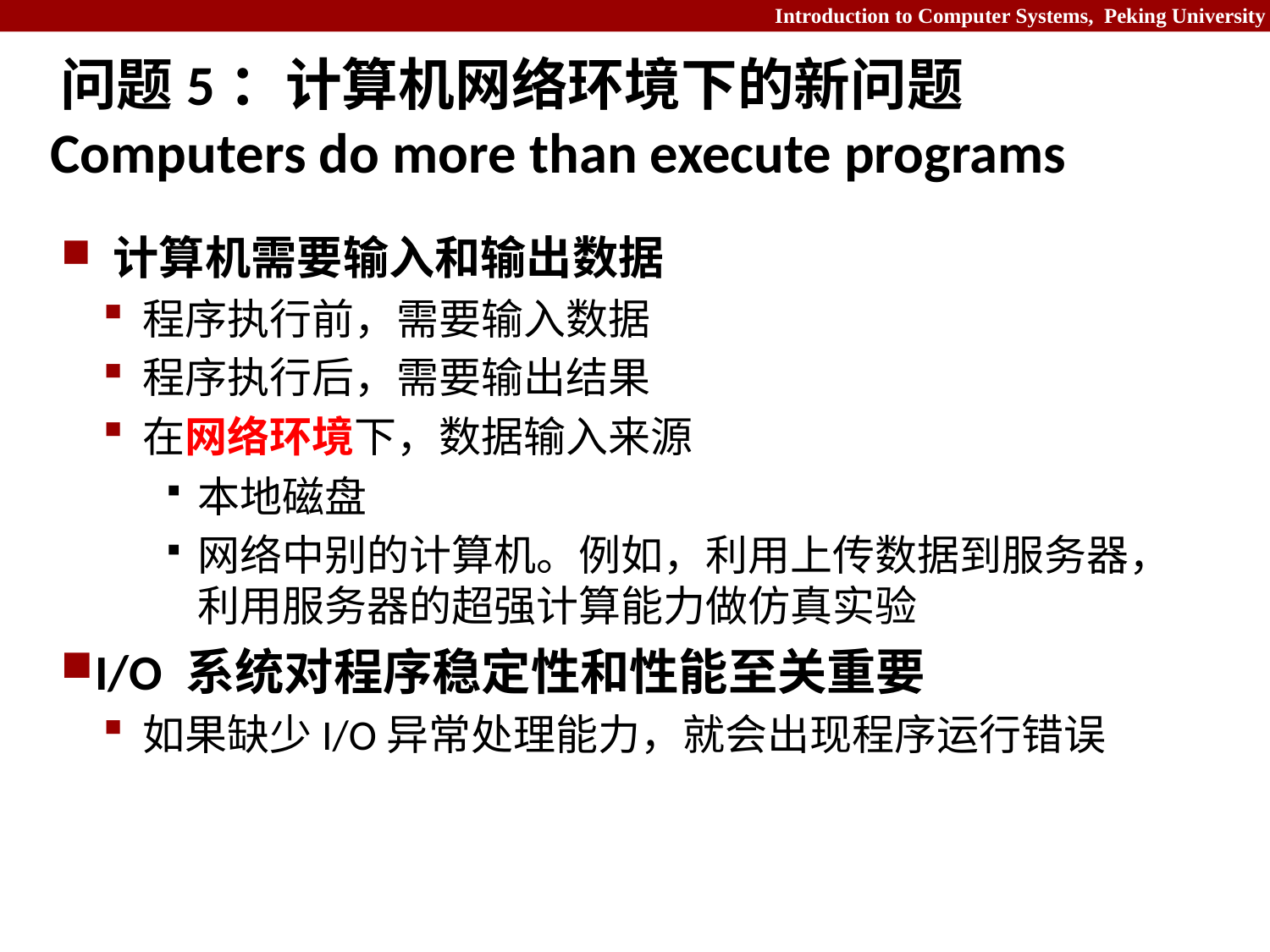

# 问题5：计算机网络环境下的新问题 Computers do more than execute programs
计算机需要输入和输出数据
程序执行前，需要输入数据
程序执行后，需要输出结果
在网络环境下，数据输入来源
本地磁盘
网络中别的计算机。例如，利用上传数据到服务器，利用服务器的超强计算能力做仿真实验
I/O 系统对程序稳定性和性能至关重要
如果缺少I/O异常处理能力，就会出现程序运行错误